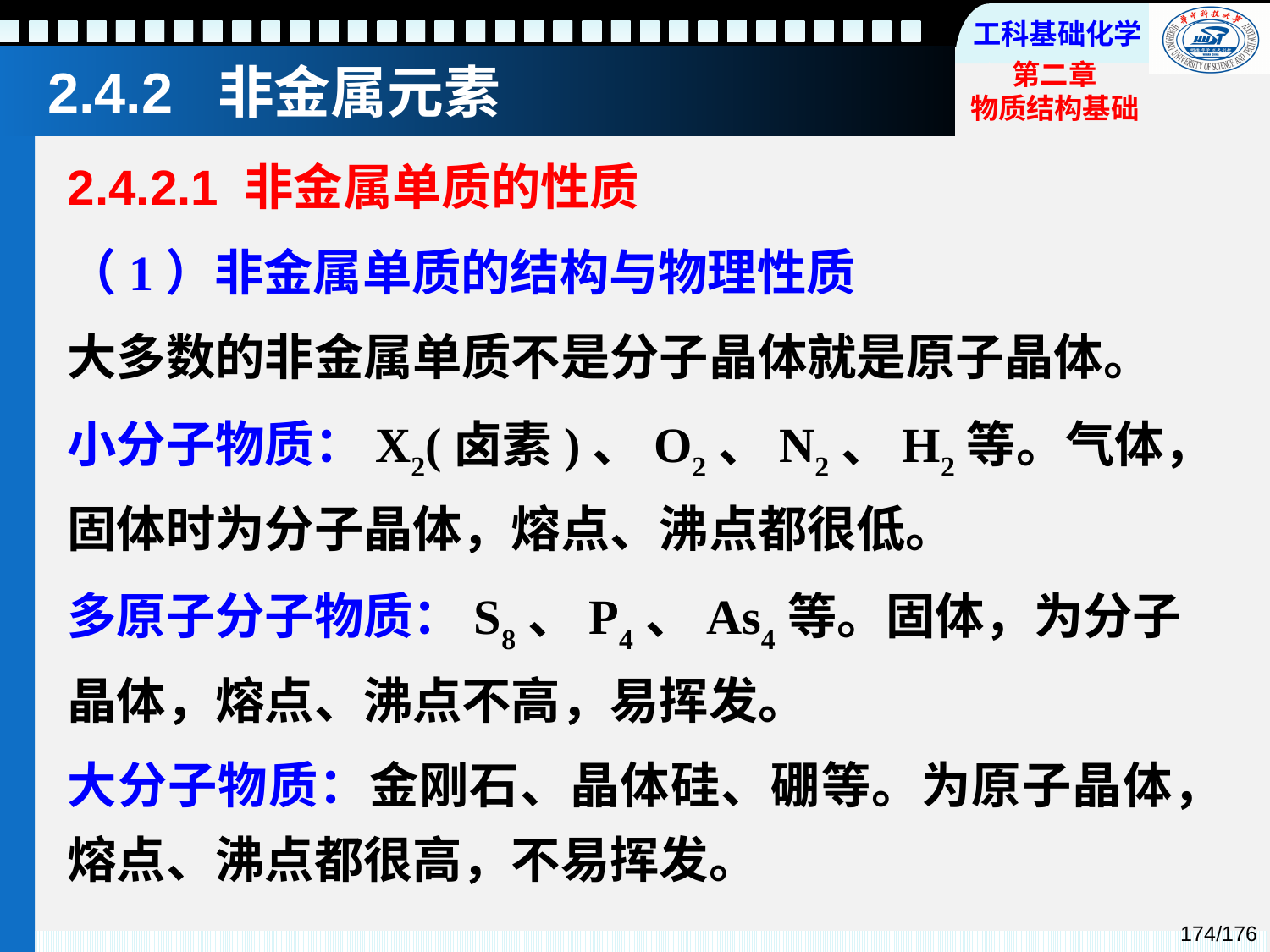

# 2.4.2  非金属元素
2.4.2.1 非金属单质的性质
（1）非金属单质的结构与物理性质
大多数的非金属单质不是分子晶体就是原子晶体。
小分子物质：X2(卤素)、O2、N2、H2等。气体，固体时为分子晶体，熔点、沸点都很低。
多原子分子物质：S8、P4、As4等。固体，为分子晶体，熔点、沸点不高，易挥发。
大分子物质：金刚石、晶体硅、硼等。为原子晶体，熔点、沸点都很高，不易挥发。